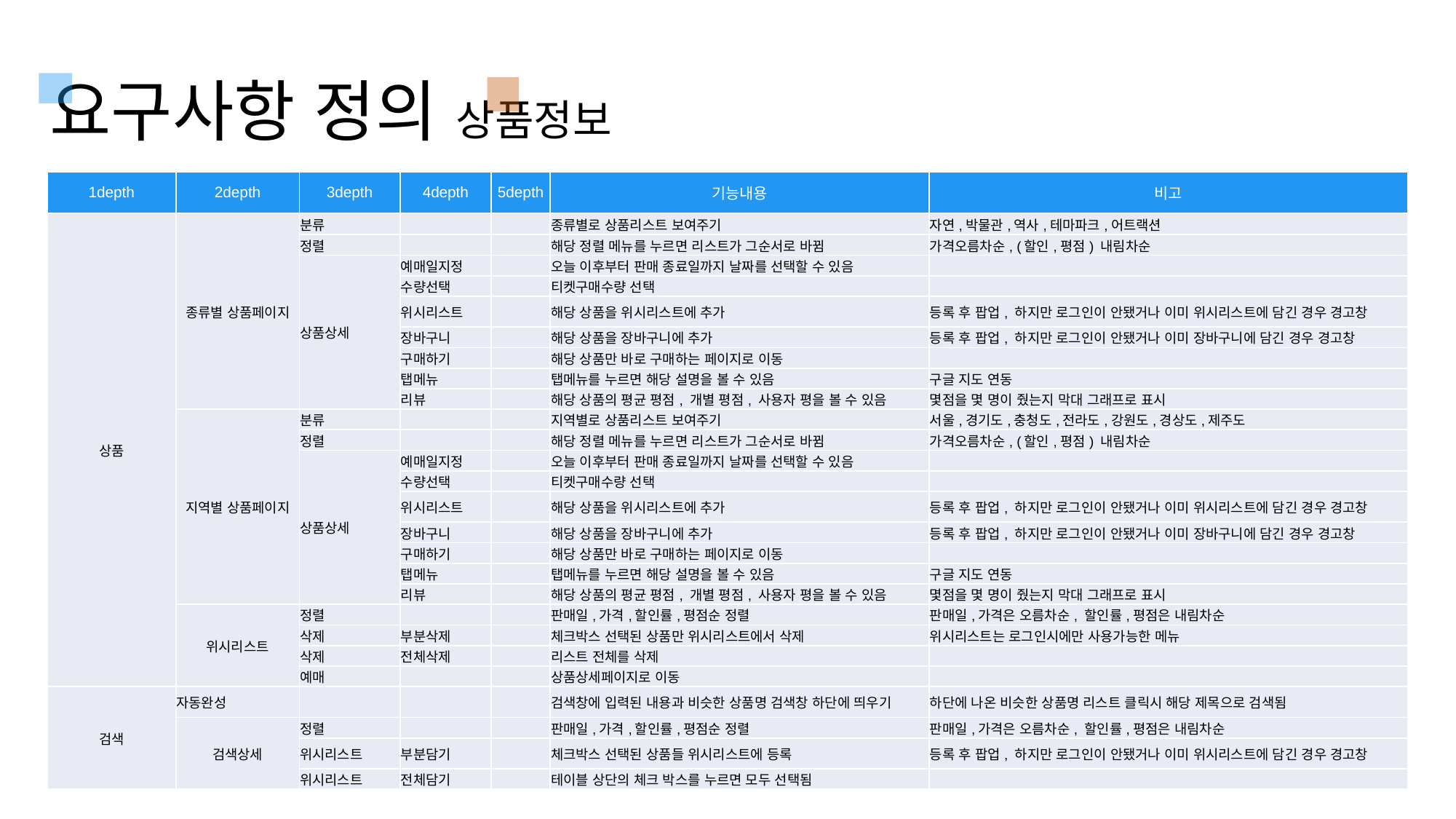

요구사항 정의 상품정보

| 1depth | 2depth | 3depth | 4depth | 5depth | 기능내용 | 비고 |
| --- | --- | --- | --- | --- | --- | --- |
| 상품 | 종류별 상품페이지 | 분류 |  |  | 종류별로 상품리스트 보여주기 | 자연,박물관,역사,테마파크,어트랙션 |
|  |  | 정렬 |  |  | 해당 정렬 메뉴를 누르면 리스트가 그순서로 바뀜 | 가격오름차순, (할인,평점) 내림차순 |
|  |  | 상품상세 | 예매일지정 |  | 오늘 이후부터 판매 종료일까지 날짜를 선택할 수 있음 |  |
|  |  |  | 수량선택 |  | 티켓구매수량 선택 |  |
|  |  |  | 위시리스트 |  | 해당 상품을 위시리스트에 추가 | 등록 후 팝업, 하지만 로그인이 안됐거나 이미 위시리스트에 담긴 경우 경고창 |
|  |  |  | 장바구니 |  | 해당 상품을 장바구니에 추가 | 등록 후 팝업, 하지만 로그인이 안됐거나 이미 장바구니에 담긴 경우 경고창 |
|  |  |  | 구매하기 |  | 해당 상품만 바로 구매하는 페이지로 이동 |  |
|  |  |  | 탭메뉴 |  | 탭메뉴를 누르면 해당 설명을 볼 수 있음 | 구글 지도 연동 |
|  |  |  | 리뷰 |  | 해당 상품의 평균 평점, 개별 평점, 사용자 평을 볼 수 있음 | 몇점을 몇 명이 줬는지 막대 그래프로 표시 |
|  | 지역별 상품페이지 | 분류 |  |  | 지역별로 상품리스트 보여주기 | 서울,경기도,충청도,전라도,강원도,경상도,제주도 |
|  |  | 정렬 |  |  | 해당 정렬 메뉴를 누르면 리스트가 그순서로 바뀜 | 가격오름차순, (할인,평점) 내림차순 |
|  |  | 상품상세 | 예매일지정 |  | 오늘 이후부터 판매 종료일까지 날짜를 선택할 수 있음 |  |
|  |  |  | 수량선택 |  | 티켓구매수량 선택 |  |
|  |  |  | 위시리스트 |  | 해당 상품을 위시리스트에 추가 | 등록 후 팝업, 하지만 로그인이 안됐거나 이미 위시리스트에 담긴 경우 경고창 |
|  |  |  | 장바구니 |  | 해당 상품을 장바구니에 추가 | 등록 후 팝업, 하지만 로그인이 안됐거나 이미 장바구니에 담긴 경우 경고창 |
|  |  |  | 구매하기 |  | 해당 상품만 바로 구매하는 페이지로 이동 |  |
|  |  |  | 탭메뉴 |  | 탭메뉴를 누르면 해당 설명을 볼 수 있음 | 구글 지도 연동 |
|  |  |  | 리뷰 |  | 해당 상품의 평균 평점, 개별 평점, 사용자 평을 볼 수 있음 | 몇점을 몇 명이 줬는지 막대 그래프로 표시 |
|  | 위시리스트 | 정렬 |  |  | 판매일,가격,할인률,평점순 정렬 | 판매일,가격은 오름차순, 할인률,평점은 내림차순 |
|  |  | 삭제 | 부분삭제 |  | 체크박스 선택된 상품만 위시리스트에서 삭제 | 위시리스트는 로그인시에만 사용가능한 메뉴 |
|  |  | 삭제 | 전체삭제 |  | 리스트 전체를 삭제 |  |
|  |  | 예매 |  |  | 상품상세페이지로 이동 |  |
| 검색 | 자동완성 |  |  |  | 검색창에 입력된 내용과 비슷한 상품명 검색창 하단에 띄우기 | 하단에 나온 비슷한 상품명 리스트 클릭시 해당 제목으로 검색됨 |
|  | 검색상세 | 정렬 |  |  | 판매일,가격,할인률,평점순 정렬 | 판매일,가격은 오름차순, 할인률,평점은 내림차순 |
|  |  | 위시리스트 | 부분담기 |  | 체크박스 선택된 상품들 위시리스트에 등록 | 등록 후 팝업, 하지만 로그인이 안됐거나 이미 위시리스트에 담긴 경우 경고창 |
|  |  | 위시리스트 | 전체담기 |  | 테이블 상단의 체크 박스를 누르면 모두 선택됨 |  |